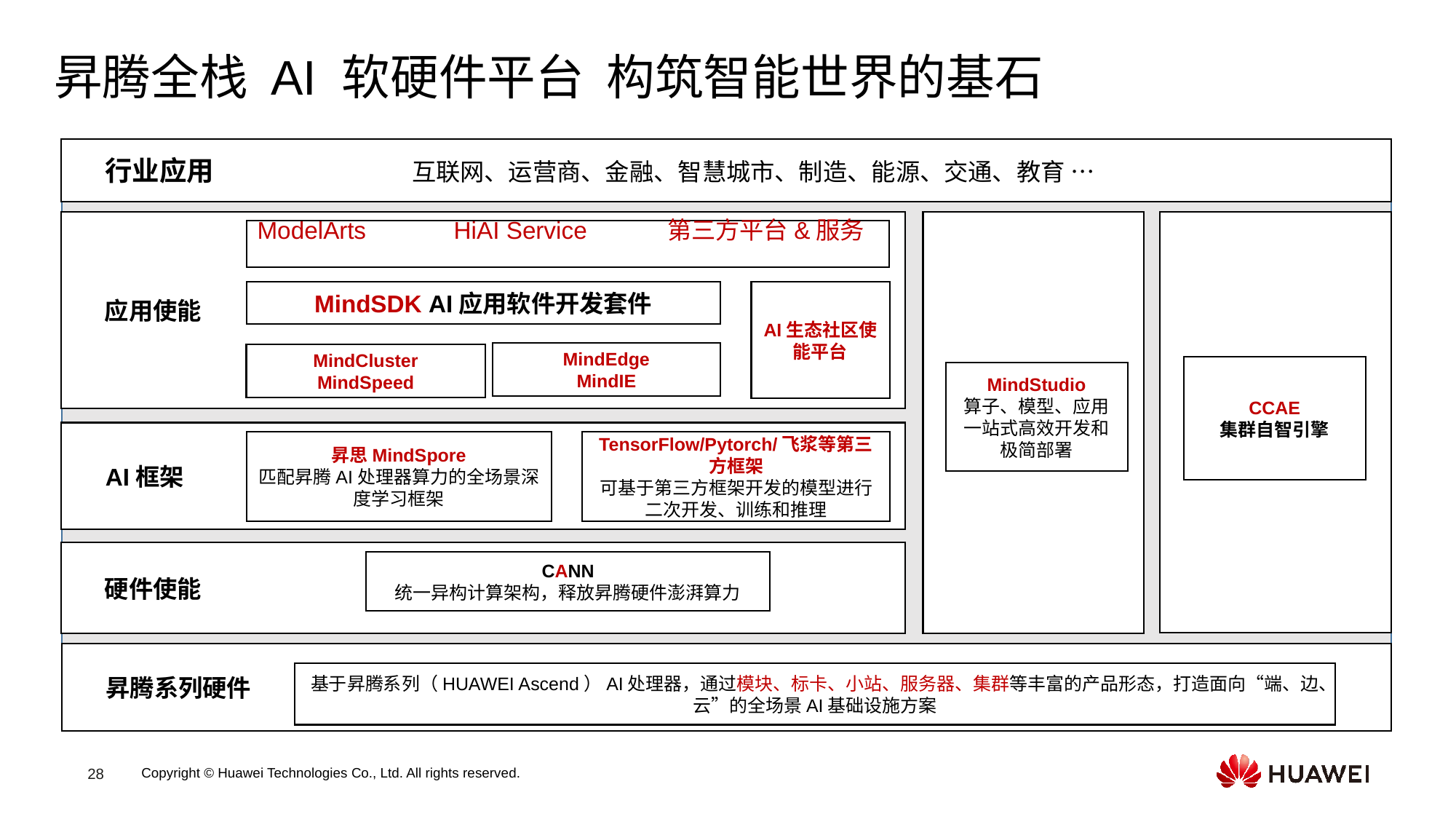

# 昇腾全栈 AI 软硬件平台  构筑智能世界的基石
     行业应用                                互联网、运营商、金融、智慧城市、制造、能源、交通、教育 …

     应用使能

ModelArts             HiAI Service           第三方平台&服务
MindSDK AI应用软件开发套件
AI生态社区使能平台
MindEdge
MindIE
MindCluster
MindSpeed
CCAE
集群自智引擎
MindStudio
算子、模型、应用一站式高效开发和极简部署
     AI框架
昇思MindSpore
匹配昇腾AI处理器算力的全场景深度学习框架
TensorFlow/Pytorch/飞浆等第三方框架
可基于第三方框架开发的模型进行二次开发、训练和推理
     硬件使能
CANN
统一异构计算架构，释放昇腾硬件澎湃算力
     昇腾系列硬件
基于昇腾系列（HUAWEI Ascend）AI处理器，通过模块、标卡、小站、服务器、集群等丰富的产品形态，打造面向“端、边、云”的全场景AI基础设施方案